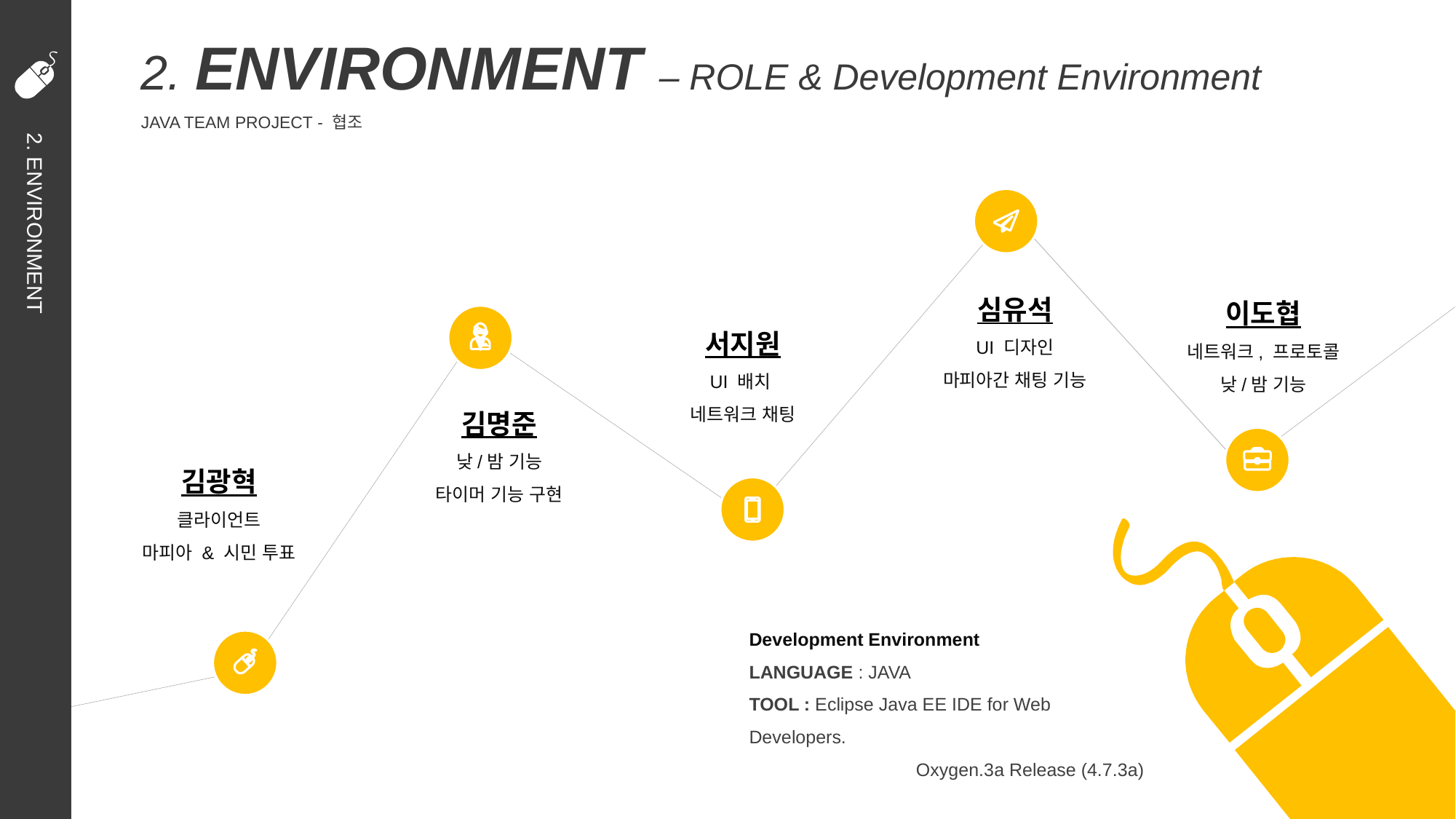

2. ENVIRONMENT – ROLE & Development Environment
JAVA TEAM PROJECT - 협조

심유석
UI 디자인
마피아간 채팅 기능
이도협
네트워크, 프로토콜
낮/밤 기능
서지원
UI 배치
네트워크 채팅

2. ENVIRONMENT
김명준
낮/밤 기능
타이머 기능 구현

김광혁
클라이언트
마피아 & 시민 투표

Development Environment
LANGUAGE : JAVA
TOOL : Eclipse Java EE IDE for Web Developers.
Oxygen.3a Release (4.7.3a)